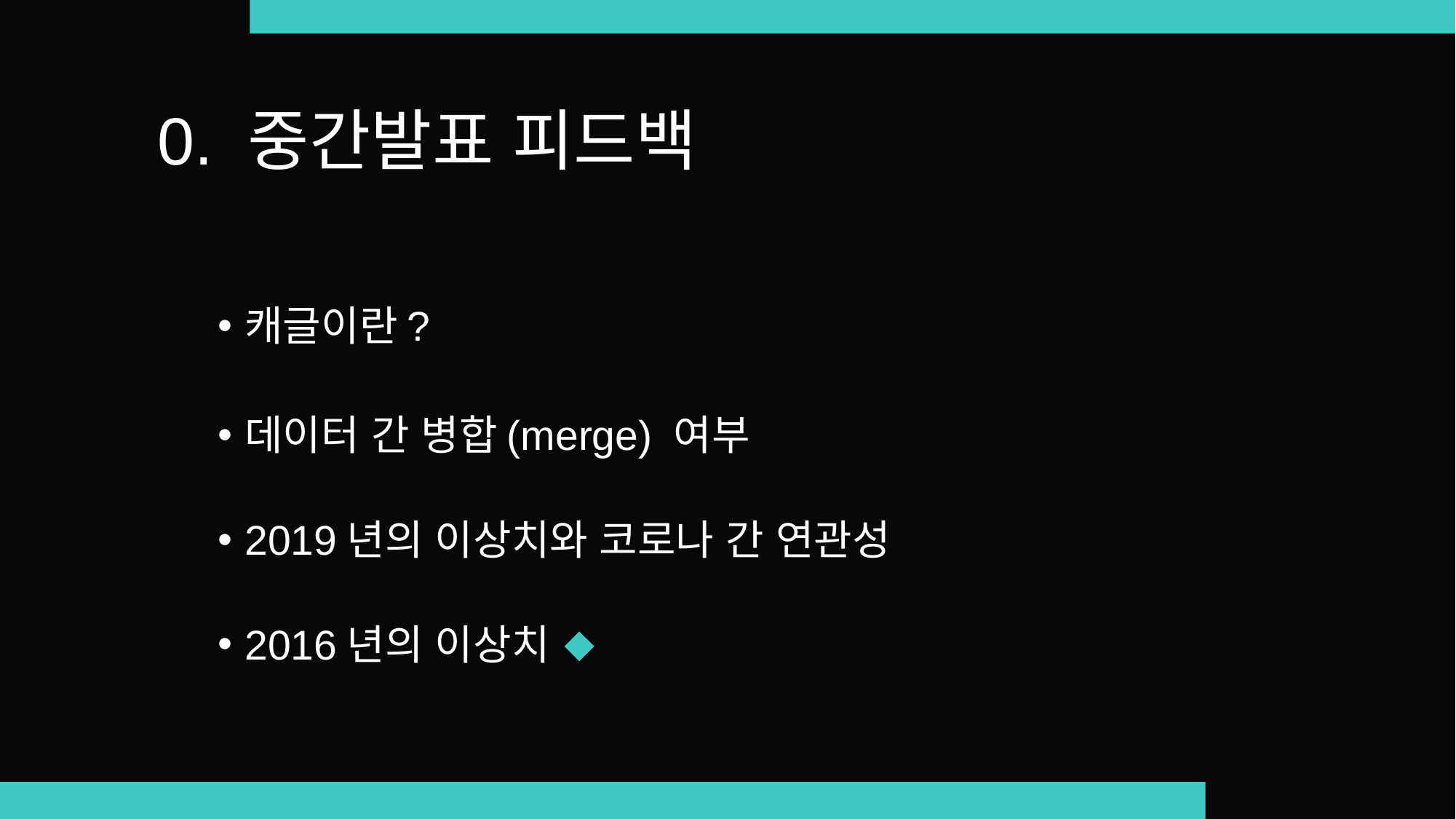

# 0. 중간발표 피드백
캐글이란?
데이터 간 병합(merge) 여부
2019년의 이상치와 코로나 간 연관성
2016년의 이상치